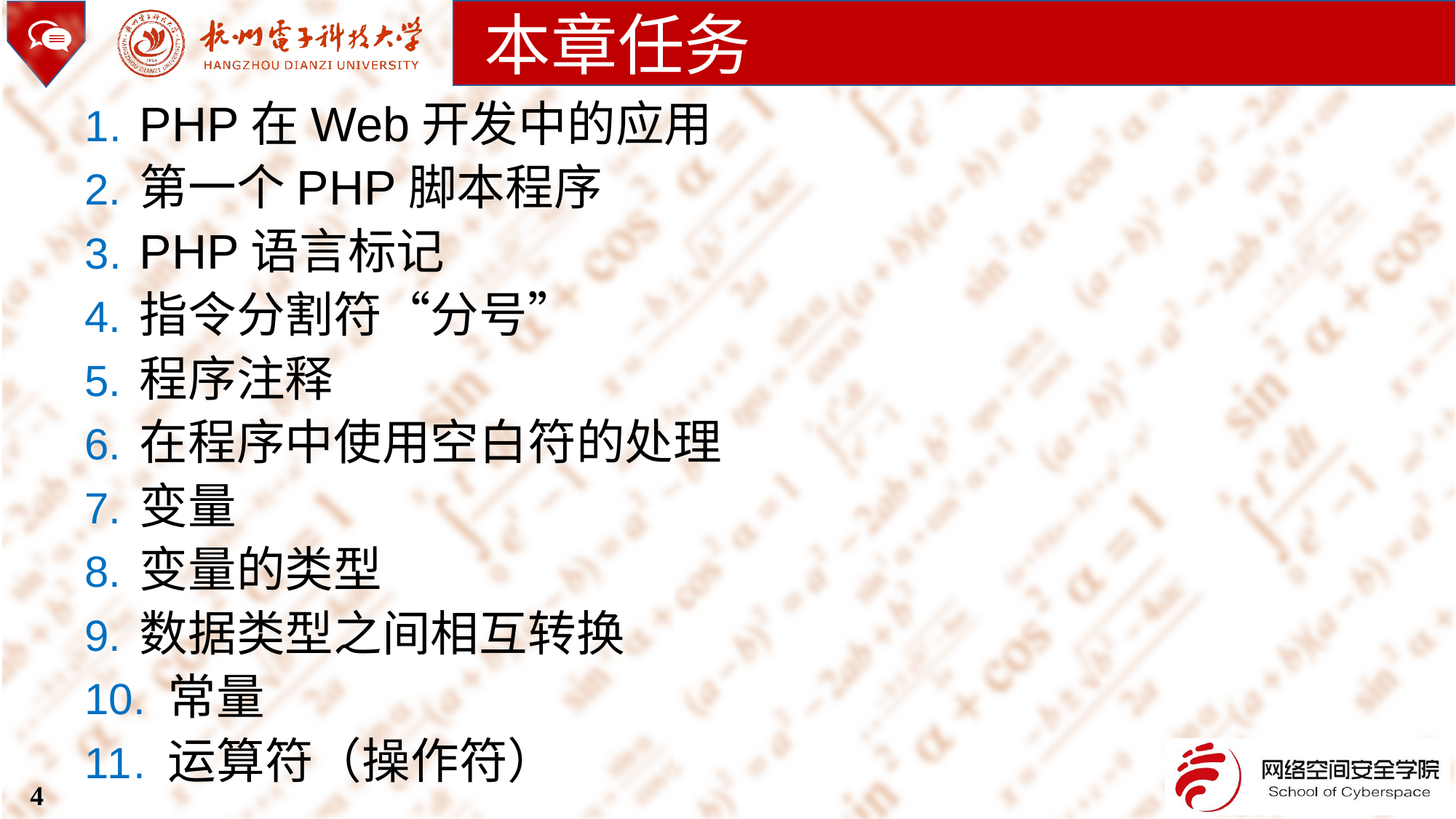

本章任务
PHP在Web开发中的应用
第一个PHP脚本程序
PHP语言标记
指令分割符“分号”
程序注释
在程序中使用空白符的处理
变量
变量的类型
数据类型之间相互转换
 常量
 运算符（操作符）
4